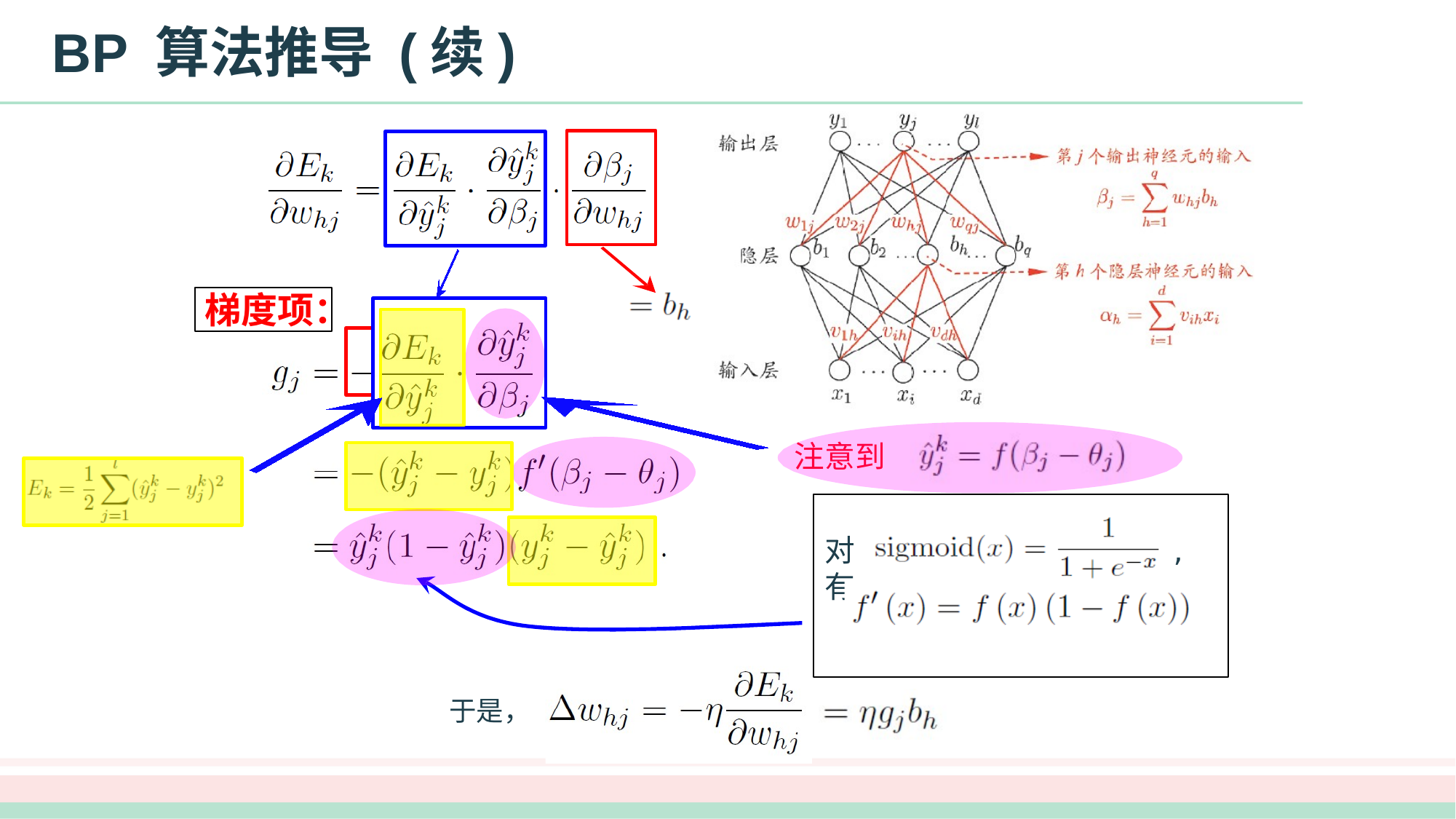

# BP 算法推导 (续)

梯度项：

注意到

对	, 有

于是，